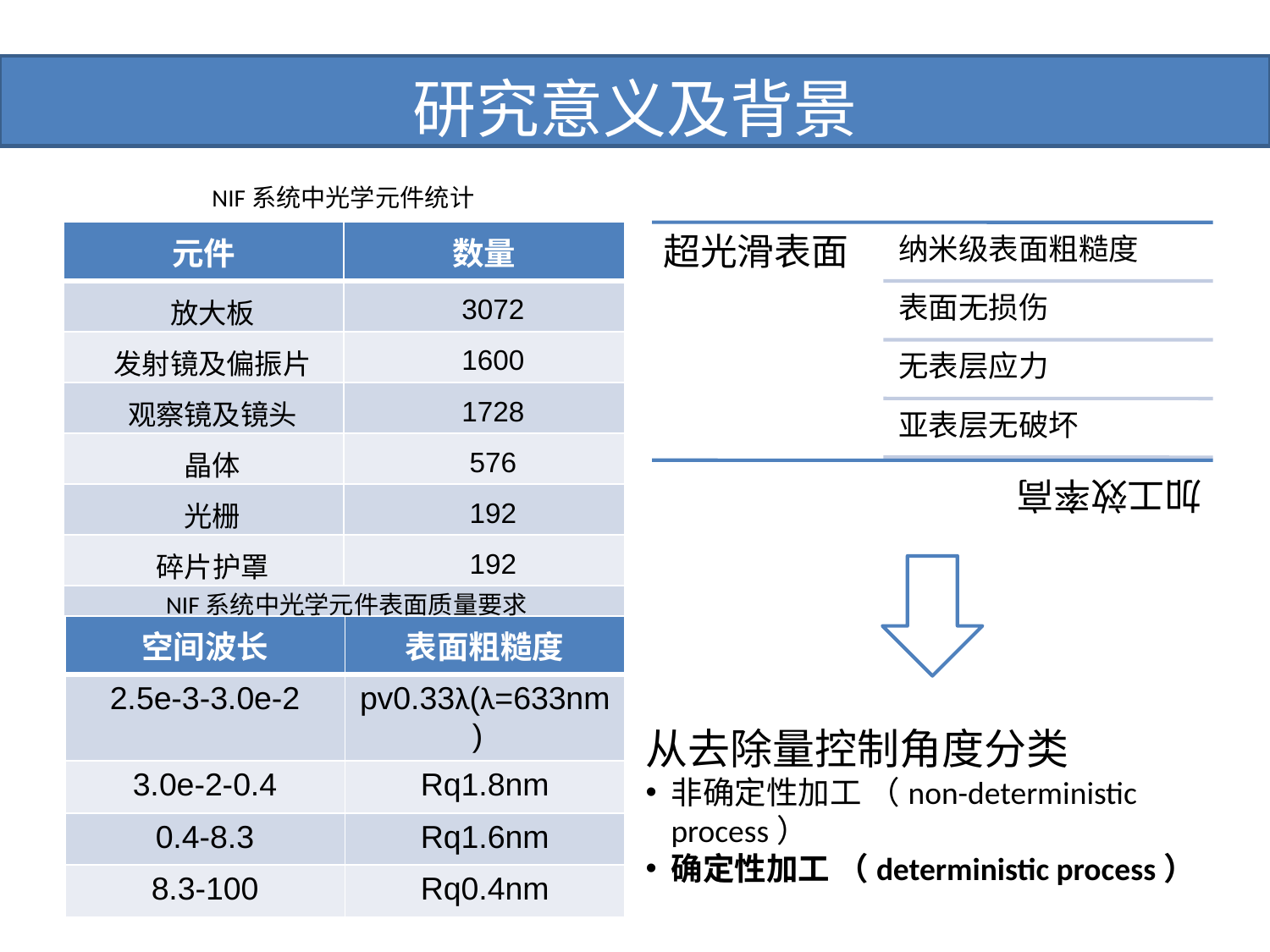

# 研究意义及背景
NIF系统中光学元件统计
| 元件 | 数量 |
| --- | --- |
| 放大板 | 3072 |
| 发射镜及偏振片 | 1600 |
| 观察镜及镜头 | 1728 |
| 晶体 | 576 |
| 光栅 | 192 |
| 碎片护罩 | 192 |
| 合计：7360 |  |
超光滑表面
纳米级表面粗糙度
表面无损伤
无表层应力
亚表层无破坏
加工效率高

NIF系统中光学元件表面质量要求
| 空间波长 | 表面粗糙度 |
| --- | --- |
| 2.5e-3-3.0e-2 | pv0.33λ(λ=633nm) |
| 3.0e-2-0.4 | Rq1.8nm |
| 0.4-8.3 | Rq1.6nm |
| 8.3-100 | Rq0.4nm |
从去除量控制角度分类
非确定性加工 （non-deterministic process）
确定性加工 （deterministic process）